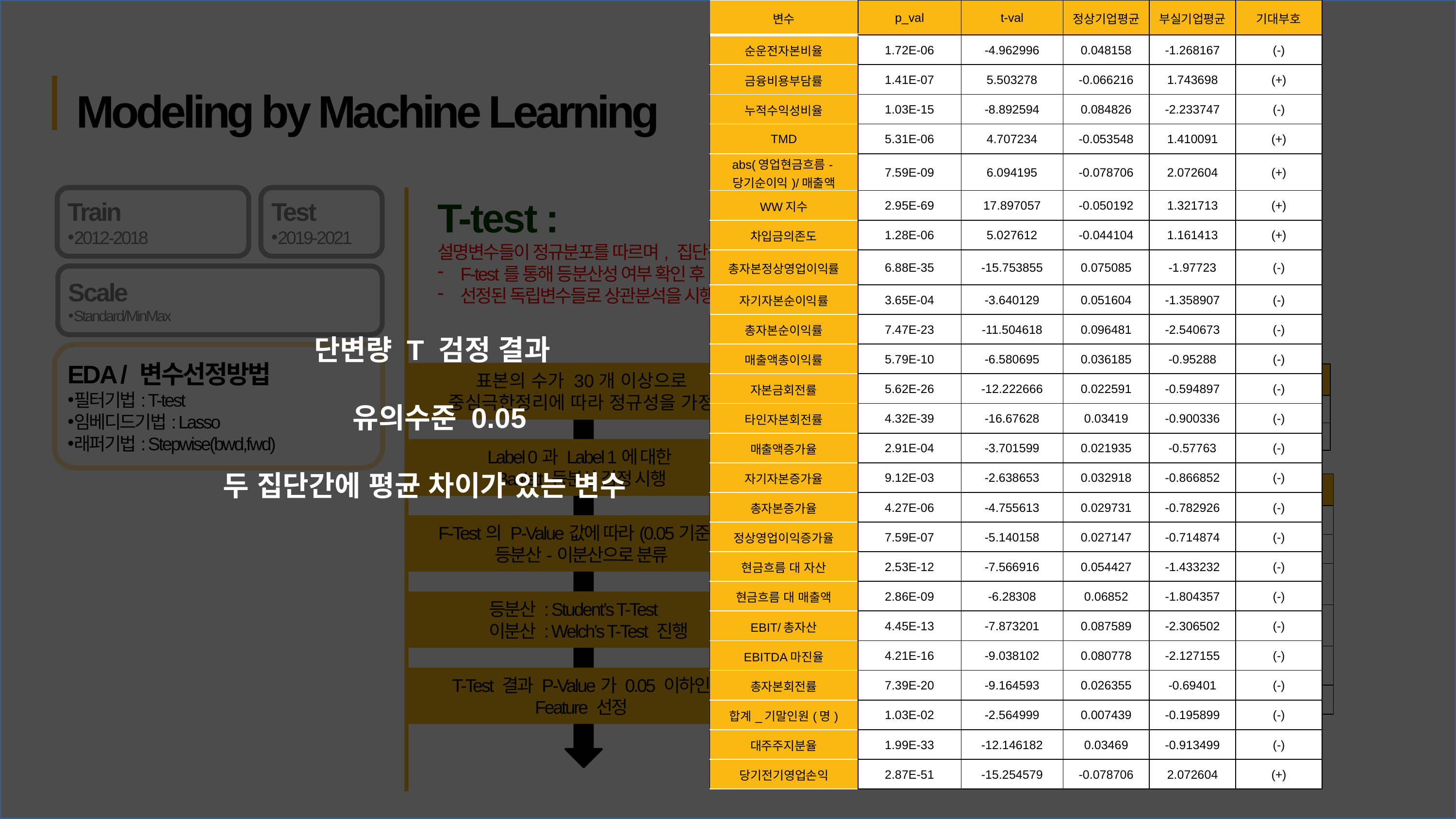

| 변수 | p\_val | t-val | 정상기업평균 | 부실기업평균 | 기대부호 |
| --- | --- | --- | --- | --- | --- |
| 순운전자본비율 | 1.72E-06 | -4.962996 | 0.048158 | -1.268167 | (-) |
| 금융비용부담률 | 1.41E-07 | 5.503278 | -0.066216 | 1.743698 | (+) |
| 누적수익성비율 | 1.03E-15 | -8.892594 | 0.084826 | -2.233747 | (-) |
| TMD | 5.31E-06 | 4.707234 | -0.053548 | 1.410091 | (+) |
| abs(영업현금흐름-당기순이익)/매출액 | 7.59E-09 | 6.094195 | -0.078706 | 2.072604 | (+) |
| WW지수 | 2.95E-69 | 17.897057 | -0.050192 | 1.321713 | (+) |
| 차입금의존도 | 1.28E-06 | 5.027612 | -0.044104 | 1.161413 | (+) |
| 총자본정상영업이익률 | 6.88E-35 | -15.753855 | 0.075085 | -1.97723 | (-) |
| 자기자본순이익률 | 3.65E-04 | -3.640129 | 0.051604 | -1.358907 | (-) |
| 총자본순이익률 | 7.47E-23 | -11.504618 | 0.096481 | -2.540673 | (-) |
| 매출액총이익률 | 5.79E-10 | -6.580695 | 0.036185 | -0.95288 | (-) |
| 자본금회전률 | 5.62E-26 | -12.222666 | 0.022591 | -0.594897 | (-) |
| 타인자본회전률 | 4.32E-39 | -16.67628 | 0.03419 | -0.900336 | (-) |
| 매출액증가율 | 2.91E-04 | -3.701599 | 0.021935 | -0.57763 | (-) |
| 자기자본증가율 | 9.12E-03 | -2.638653 | 0.032918 | -0.866852 | (-) |
| 총자본증가율 | 4.27E-06 | -4.755613 | 0.029731 | -0.782926 | (-) |
| 정상영업이익증가율 | 7.59E-07 | -5.140158 | 0.027147 | -0.714874 | (-) |
| 현금흐름 대 자산 | 2.53E-12 | -7.566916 | 0.054427 | -1.433232 | (-) |
| 현금흐름 대 매출액 | 2.86E-09 | -6.28308 | 0.06852 | -1.804357 | (-) |
| EBIT/총자산 | 4.45E-13 | -7.873201 | 0.087589 | -2.306502 | (-) |
| EBITDA마진율 | 4.21E-16 | -9.038102 | 0.080778 | -2.127155 | (-) |
| 총자본회전률 | 7.39E-20 | -9.164593 | 0.026355 | -0.69401 | (-) |
| 합계\_기말인원(명) | 1.03E-02 | -2.564999 | 0.007439 | -0.195899 | (-) |
| 대주주지분율 | 1.99E-33 | -12.146182 | 0.03469 | -0.913499 | (-) |
| 당기전기영업손익 | 2.87E-51 | -15.254579 | -0.078706 | 2.072604 | (+) |
Modeling by Machine Learning

Train
2012-2018
Test
2019-2021
T-test :
설명변수들이 정규분포를 따르며, 집단간 분산(공분산)이 동일하다는 가정을 바탕으로 한 변수선정방법
F-test를 통해 등분산성 여부 확인 후 t-test 진행
선정된 독립변수들로 상관분석을 시행하여 최종변수선택

Scale
Standard/MinMax
단변량 T 검정 결과

 유의수준 0.05

두 집단간에 평균 차이가 있는 변수
EDA / 변수선정방법
필터기법: T-test
임베디드기법: Lasso
래퍼기법: Stepwise(bwd,fwd)
표본의 수가 30개 이상으로 중심극한정리에 따라 정규성을 가정

| 등분산 |  |
| --- | --- |
| 활동성 | 유형자산회전율, 총자본회전률 |
| 기타 | 기말직원인원, 대주주지분율, 당기전기영업손익, WW지수 |
Label 0과 Label 1에 대한
Bartlett 등분산 검정 시행
| 이분산 |  |
| --- | --- |
| 활동성 | 자본금회전률, 자기자본회전률, 타인자본회전률 |
| 기타 | TMD, 시가총액 / 총자산, EBIT / 총자산, FINDEP |
| 수익성 | 총자산정상영업이익률, 자기자본순이익률, 총자본순이익률, 매출액총이익률, 누적수익성비율 |
| 성장성 | 유형자산증가율, 매출액증가율, 자기자본증가율, 총자본증가율, 정상영업이익증가율 |
| 안정성 | 차입금의존도, 순운전자본비율, 부채비율, 금융비용부담률 |
| 현금흐름 | 현금흐름 대 자산, 현금흐름 대 매출액 |
F-Test의 P-Value값에 따라(0.05기준)
등분산-이분산으로 분류
등분산 : Student’s T-Test
이분산 : Welch’s T-Test 진행
T-Test 결과 P-Value가 0.05 이하인
Feature 선정